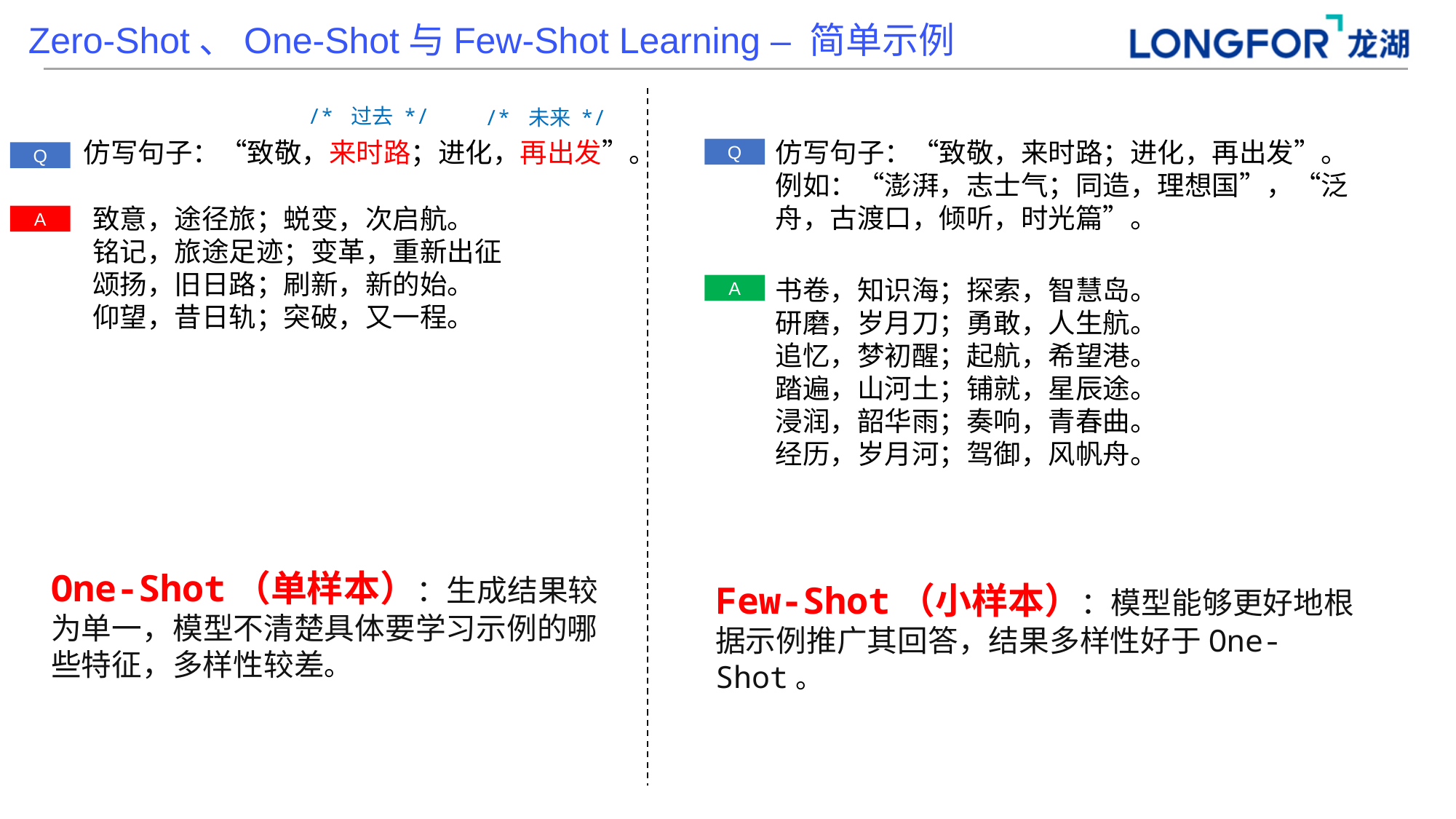

Zero-Shot、One-Shot与Few-Shot Learning – 简单示例
/* 过去 */
/* 未来 */
仿写句子：“致敬，来时路；进化，再出发”。
仿写句子：“致敬，来时路；进化，再出发”。例如：“澎湃，志士气；同造，理想国”，“泛舟，古渡口，倾听，时光篇”。
Q
Q
致意，途径旅；蜕变，次启航。
铭记，旅途足迹；变革，重新出征
颂扬，旧日路；刷新，新的始。
仰望，昔日轨；突破，又一程。
A
书卷，知识海；探索，智慧岛。
研磨，岁月刀；勇敢，人生航。
追忆，梦初醒；起航，希望港。
踏遍，山河土；铺就，星辰途。
浸润，韶华雨；奏响，青春曲。
经历，岁月河；驾御，风帆舟。
A
One-Shot（单样本）：生成结果较为单一，模型不清楚具体要学习示例的哪些特征，多样性较差。
Few-Shot（小样本）：模型能够更好地根据示例推广其回答，结果多样性好于One-Shot。